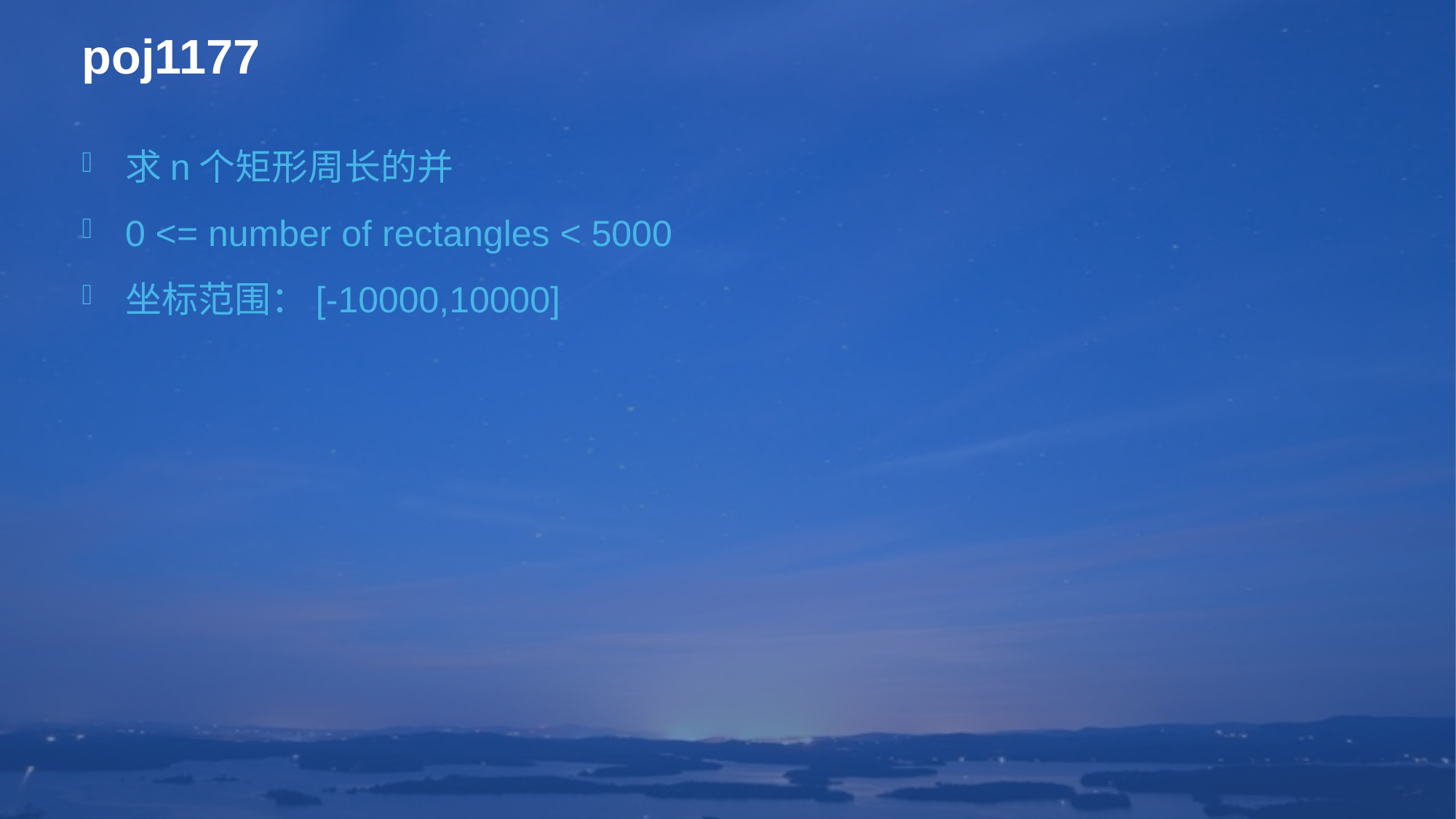

# poj1177
求n个矩形周长的并
0 <= number of rectangles < 5000
坐标范围：[-10000,10000]